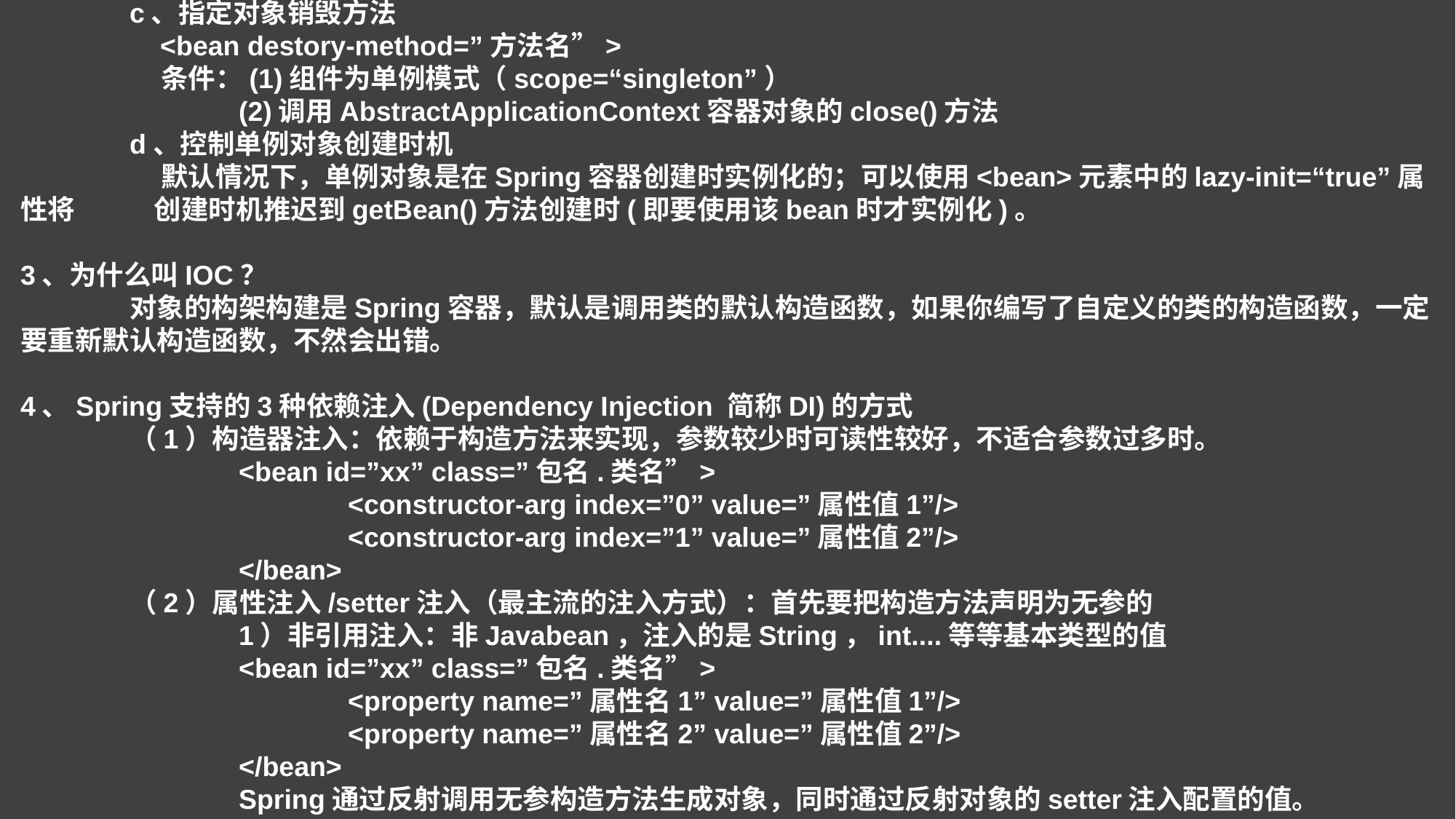

c、指定对象销毁方法
	    <bean destory-method=”方法名”>
	    条件：(1)组件为单例模式（scope=“singleton”）
		(2)调用AbstractApplicationContext容器对象的close()方法
	d、控制单例对象创建时机
	    默认情况下，单例对象是在Spring容器创建时实例化的；可以使用<bean>元素中的lazy-init=“true”属性将	    创建时机推迟到getBean()方法创建时(即要使用该bean时才实例化)。

3、为什么叫IOC？
	对象的构架构建是Spring容器，默认是调用类的默认构造函数，如果你编写了自定义的类的构造函数，一定要重新默认构造函数，不然会出错。

4、Spring支持的3种依赖注入(Dependency Injection 简称DI)的方式
	（1）构造器注入：依赖于构造方法来实现，参数较少时可读性较好，不适合参数过多时。
		<bean id=”xx” class=”包名.类名”>
			<constructor-arg index=”0” value=”属性值1”/>
			<constructor-arg index=”1” value=”属性值2”/>
		</bean>
	（2）属性注入/setter注入（最主流的注入方式）：首先要把构造方法声明为无参的
		1）非引用注入：非Javabean，注入的是String，int....等等基本类型的值
		<bean id=”xx” class=”包名.类名”>
			<property name=”属性名1” value=”属性值1”/>
			<property name=”属性名2” value=”属性值2”/>
		</bean>
		Spring通过反射调用无参构造方法生成对象，同时通过反射对象的setter注入配置的值。